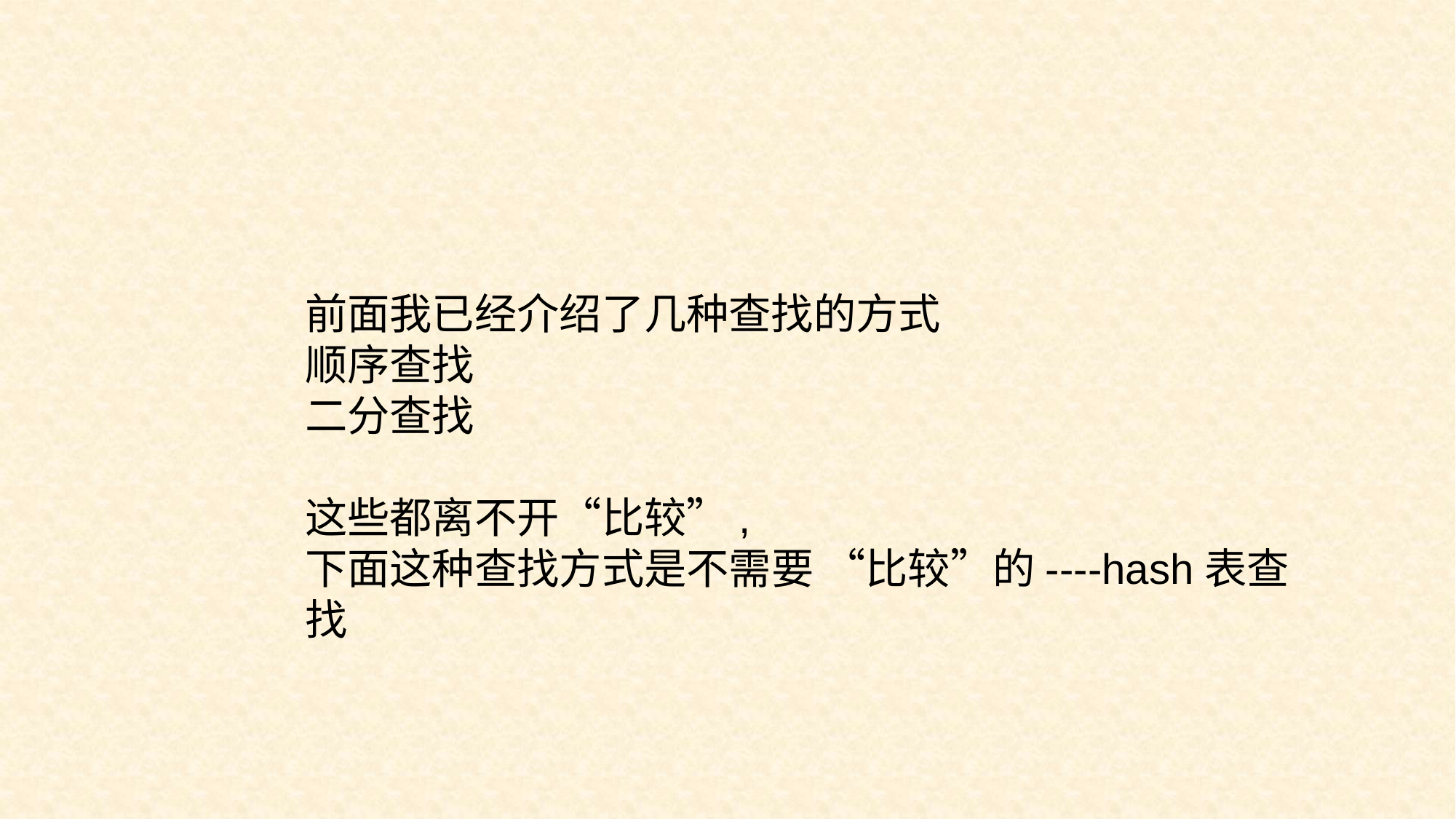

前面我已经介绍了几种查找的方式
顺序查找
二分查找

这些都离不开“比较”,
下面这种查找方式是不需要 “比较”的----hash表查找